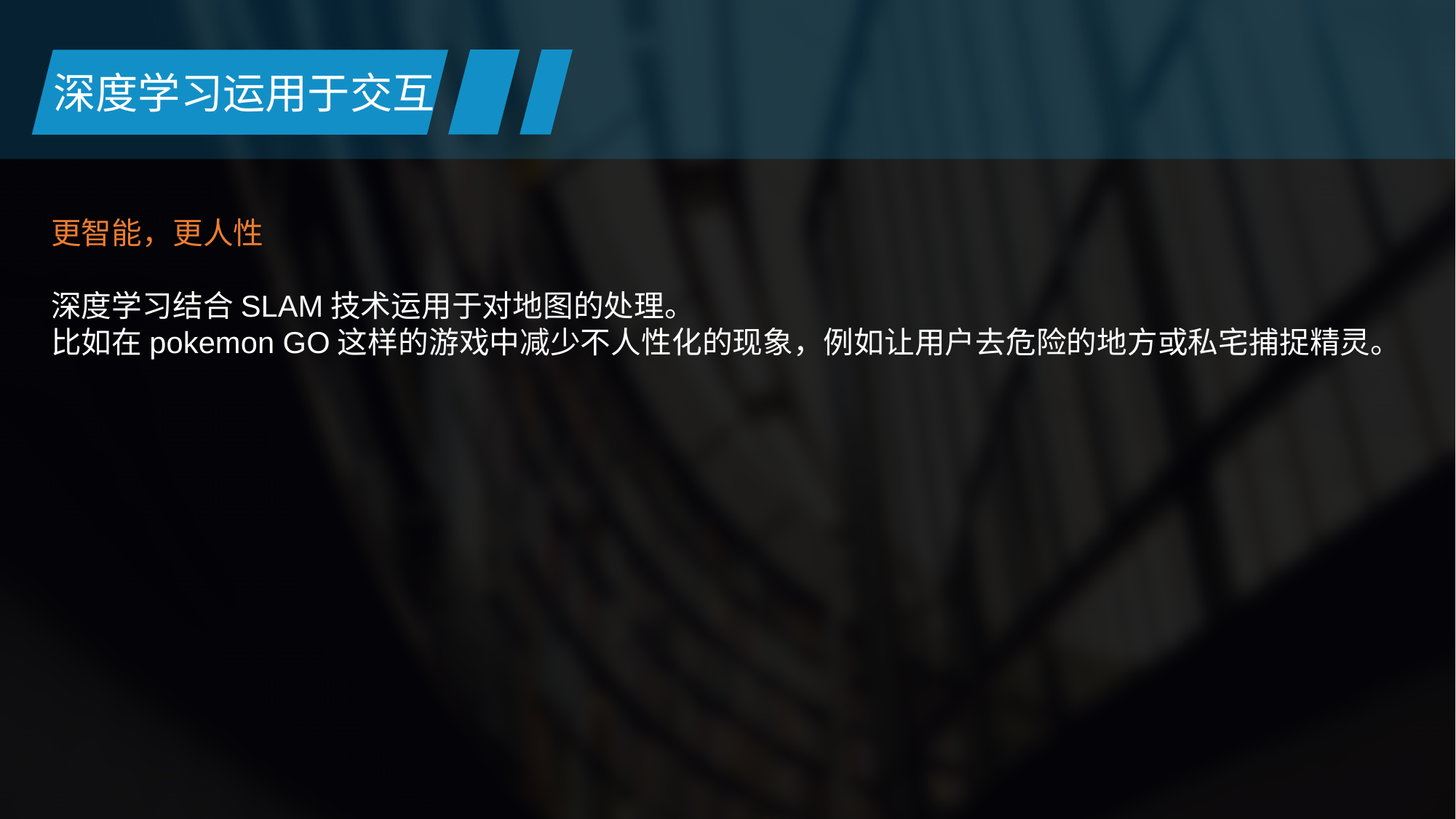

深度学习运用于交互
更智能，更人性

深度学习结合SLAM技术运用于对地图的处理。
比如在pokemon GO这样的游戏中减少不人性化的现象，例如让用户去危险的地方或私宅捕捉精灵。